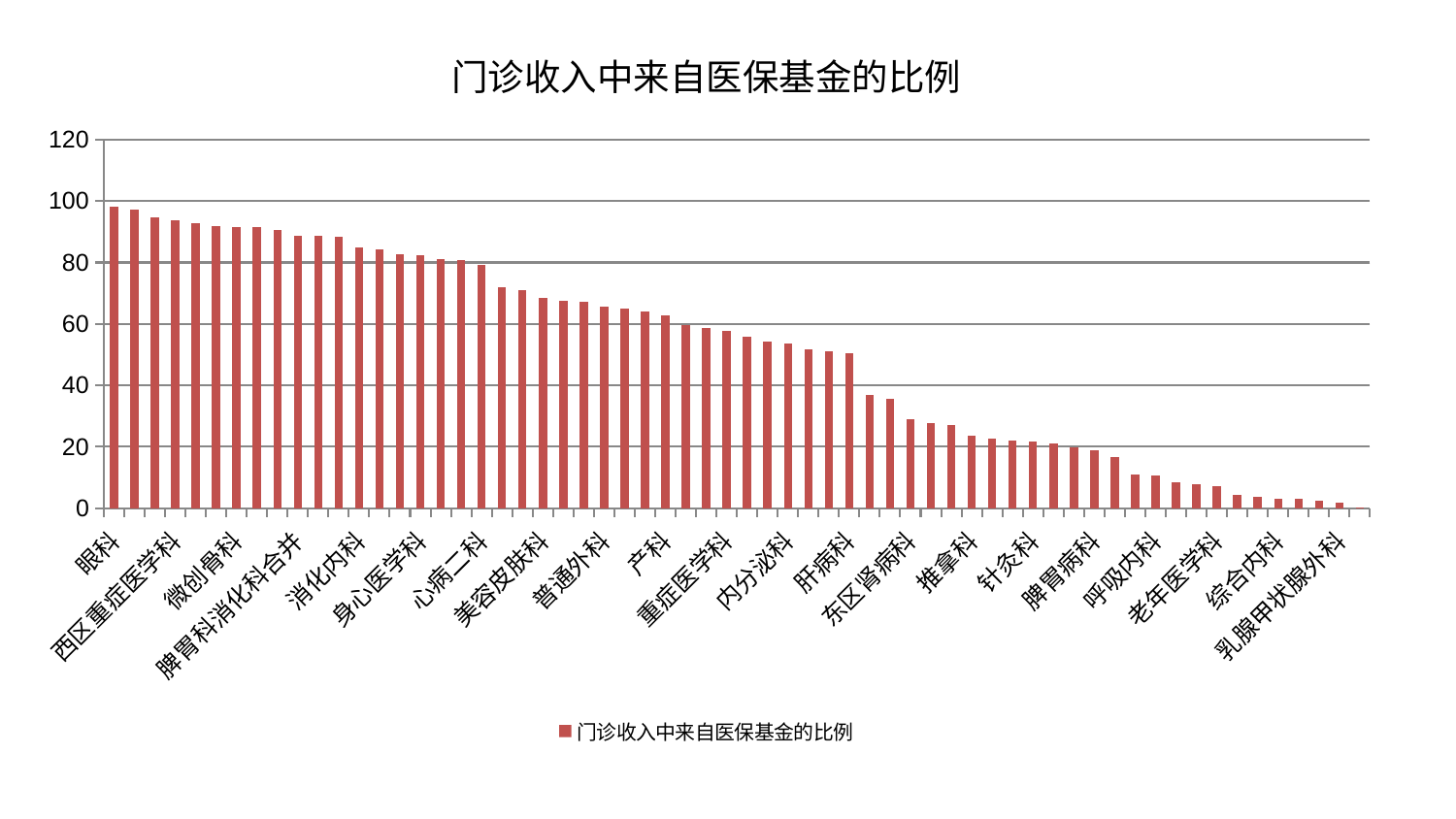

### Chart: 门诊收入中来自医保基金的比例

| Category | 门诊收入中来自医保基金的比例 |
|---|---|
| 眼科 | 98.32249339584426 |
| 脊柱骨科 | 97.19319831010445 |
| 治未病中心 | 94.71762750852702 |
| 西区重症医学科 | 93.65618788238721 |
| 骨科 | 92.93720603668547 |
| 胸外科 | 91.92181873235184 |
| 微创骨科 | 91.59419981712014 |
| 肿瘤内科 | 91.440615593277 |
| 风湿病科 | 90.66225217961612 |
| 脾胃科消化科合并 | 88.81714079217484 |
| 中医经典科 | 88.6963141616032 |
| 妇科 | 88.3370230673247 |
| 消化内科 | 84.91054267266809 |
| 脑病二科 | 84.35807872138794 |
| 妇二科 | 82.84366935500307 |
| 身心医学科 | 82.40449836490905 |
| 血液科 | 81.13804556392226 |
| 小儿骨科 | 80.95217426750428 |
| 心病二科 | 79.17821858112329 |
| 肾病科 | 71.95205308925294 |
| 妇科妇二科合并 | 70.88717398388991 |
| 美容皮肤科 | 68.48862949718682 |
| 小儿推拿科 | 67.62189271140613 |
| 男科 | 67.33164871120339 |
| 普通外科 | 65.7152607829335 |
| 脑病三科 | 65.14918996164056 |
| 肛肠科 | 64.1797204431683 |
| 产科 | 62.658109983013 |
| 康复科 | 59.746953048019115 |
| 周围血管科 | 58.7466366460476 |
| 重症医学科 | 57.79890998099013 |
| 皮肤科 | 55.769065323004696 |
| 儿科 | 54.14069312578942 |
| 内分泌科 | 53.59775401396223 |
| 神经内科 | 51.59044764592622 |
| 肝胆外科 | 51.12239588679035 |
| 肝病科 | 50.472022370028505 |
| 肾脏内科 | 36.80634785474166 |
| 东区重症医学科 | 35.65526545312399 |
| 东区肾病科 | 29.042559525763355 |
| 关节骨科 | 27.650970443389866 |
| 神经外科 | 27.042645603704884 |
| 推拿科 | 23.714126530604716 |
| 创伤骨科 | 22.684013885623777 |
| 心血管内科 | 21.887034875111677 |
| 针灸科 | 21.85548597366289 |
| 心病四科 | 21.035522410629138 |
| 泌尿外科 | 19.721917344036477 |
| 脾胃病科 | 18.828641470625527 |
| 心病一科 | 16.606552490698554 |
| 运动损伤骨科 | 10.9862279630782 |
| 呼吸内科 | 10.537693418635463 |
| 脑病一科 | 8.358870866497114 |
| 心病三科 | 7.710509904282392 |
| 老年医学科 | 7.062392190865507 |
| 中医外治中心 | 4.448179007817665 |
| 口腔科 | 3.6858948119409263 |
| 综合内科 | 3.1401753947611244 |
| 耳鼻喉科 | 2.9346084203265788 |
| 医院 | 2.4523929123320576 |
| 乳腺甲状腺外科 | 1.7689440619121921 |
| 显微骨科 | 0.2540043881301246 |
67